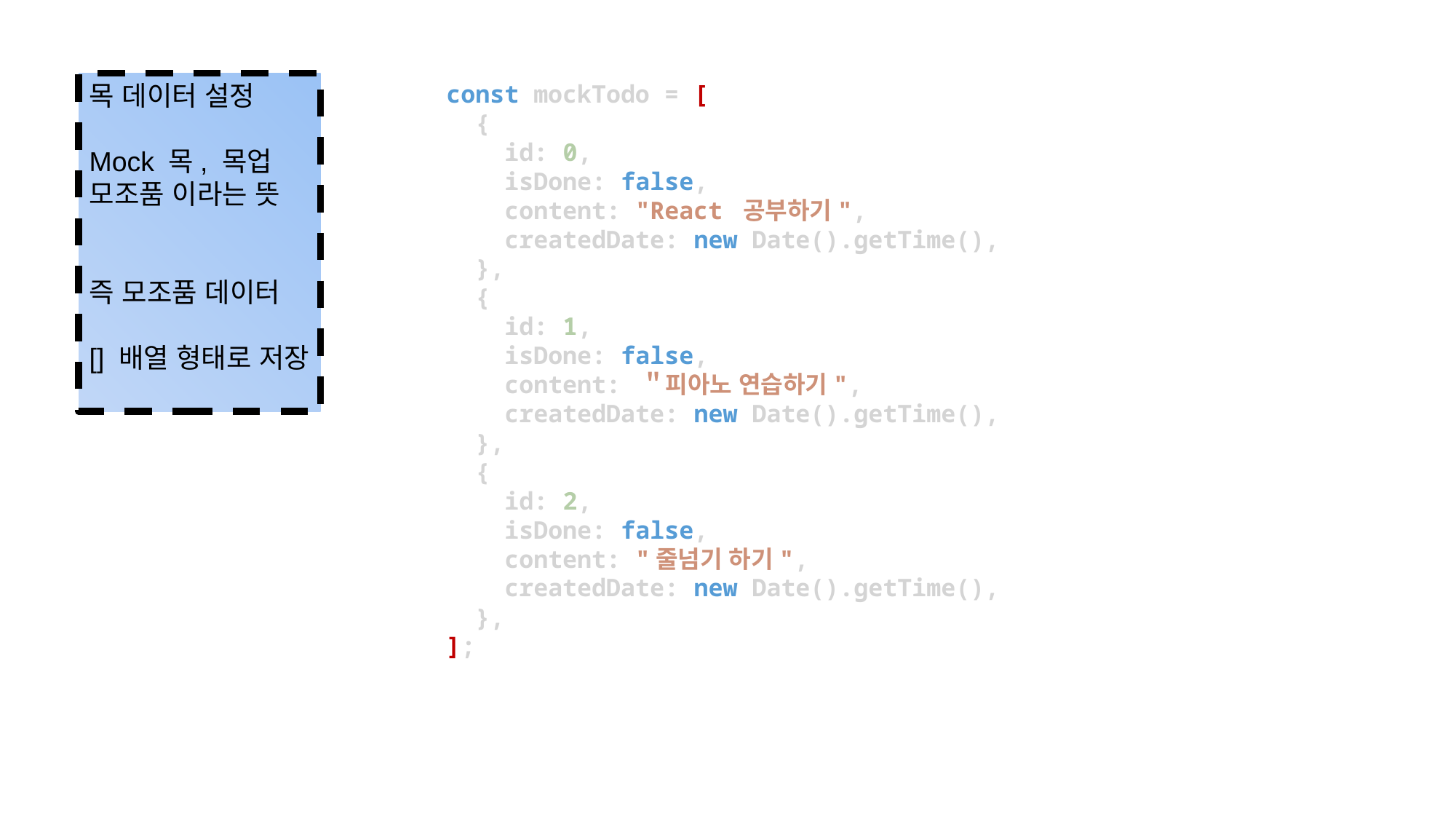

목 데이터 설정

Mock 목, 목업
모조품 이라는 뜻

즉 모조품 데이터

[] 배열 형태로 저장

const mockTodo = [
  {
    id: 0,
    isDone: false,
    content: "React 공부하기",
    createdDate: new Date().getTime(),
  },
  {
    id: 1,
    isDone: false,
    content: ＂피아노 연습하기",
    createdDate: new Date().getTime(),
  },
  {
    id: 2,
    isDone: false,
    content: "줄넘기 하기",
    createdDate: new Date().getTime(),
  },
];